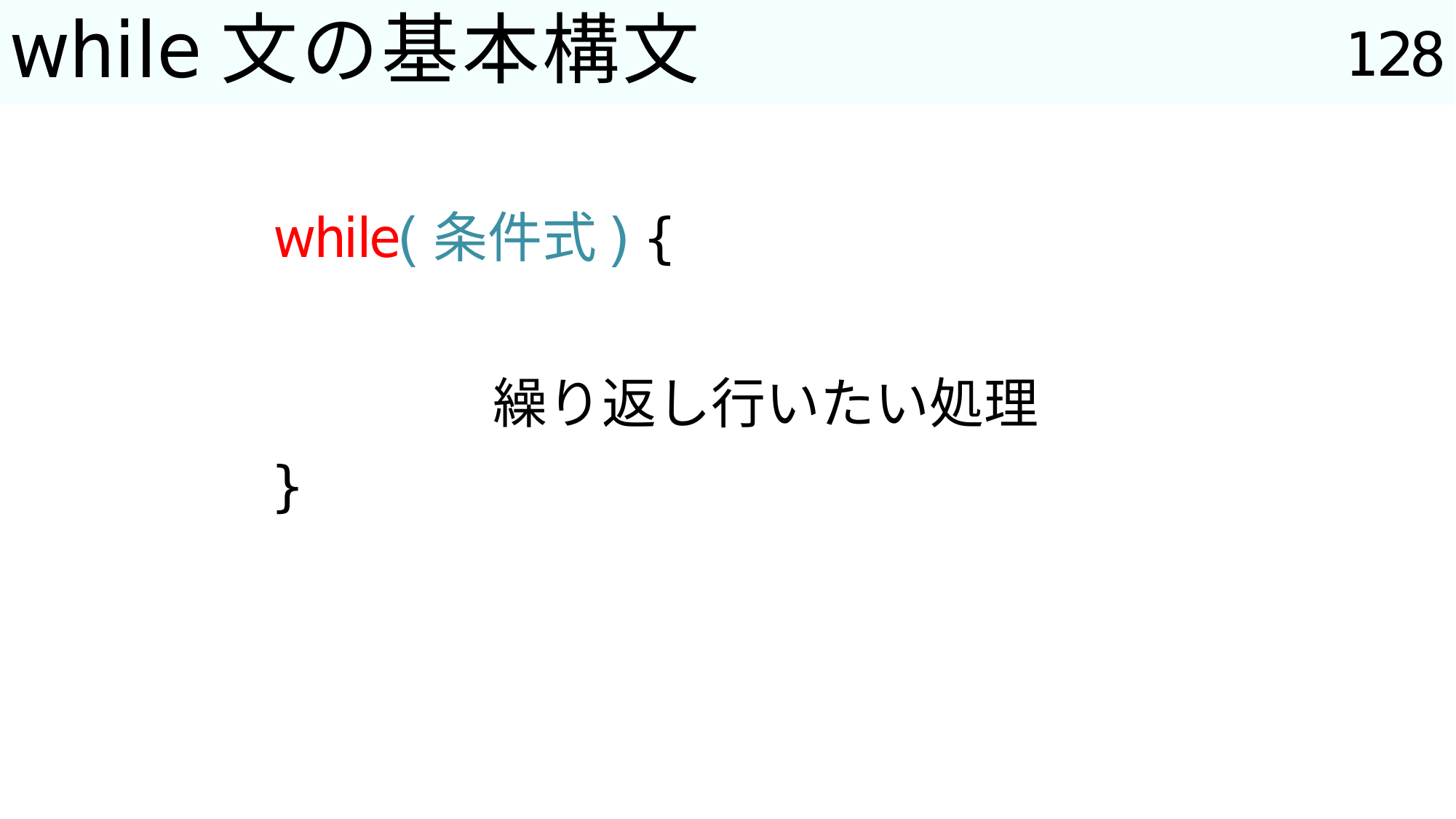

128
# while文の基本構文
	while(条件式) {

			繰り返し行いたい処理
	}